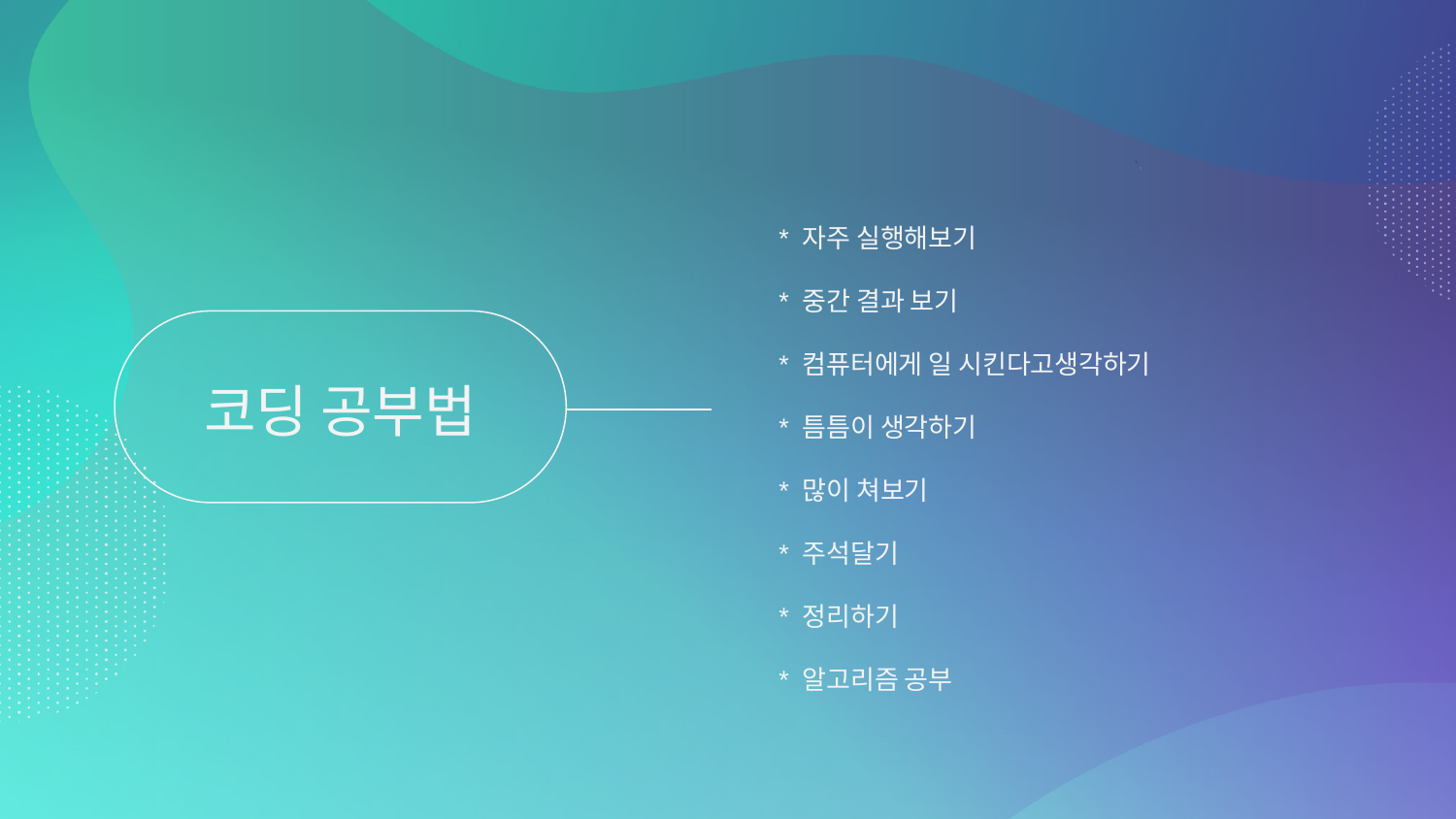

* 자주 실행해보기
* 중간 결과 보기
* 컴퓨터에게 일 시킨다고생각하기
* 틈틈이 생각하기
* 많이 쳐보기
* 주석달기
* 정리하기
* 알고리즘 공부
# 코딩 공부법